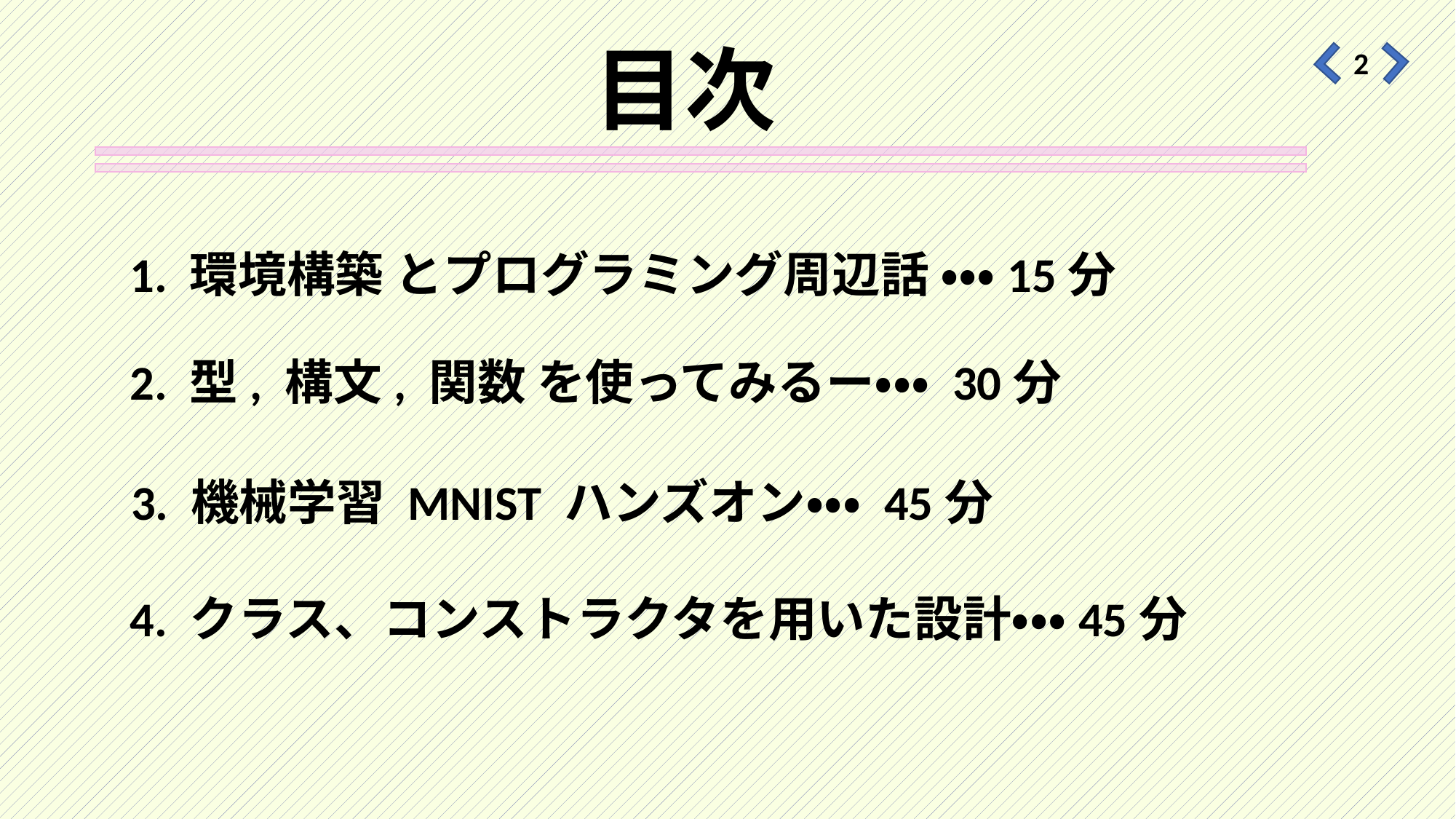

# 目次
2

1. 環境構築 とプログラミング周辺話 ・・・15分
2. 型, 構文, 関数 を使ってみるー・・・ 30分
3. 機械学習 MNIST ハンズオン・・・ 45分
4. クラス、コンストラクタを用いた設計・・・45分